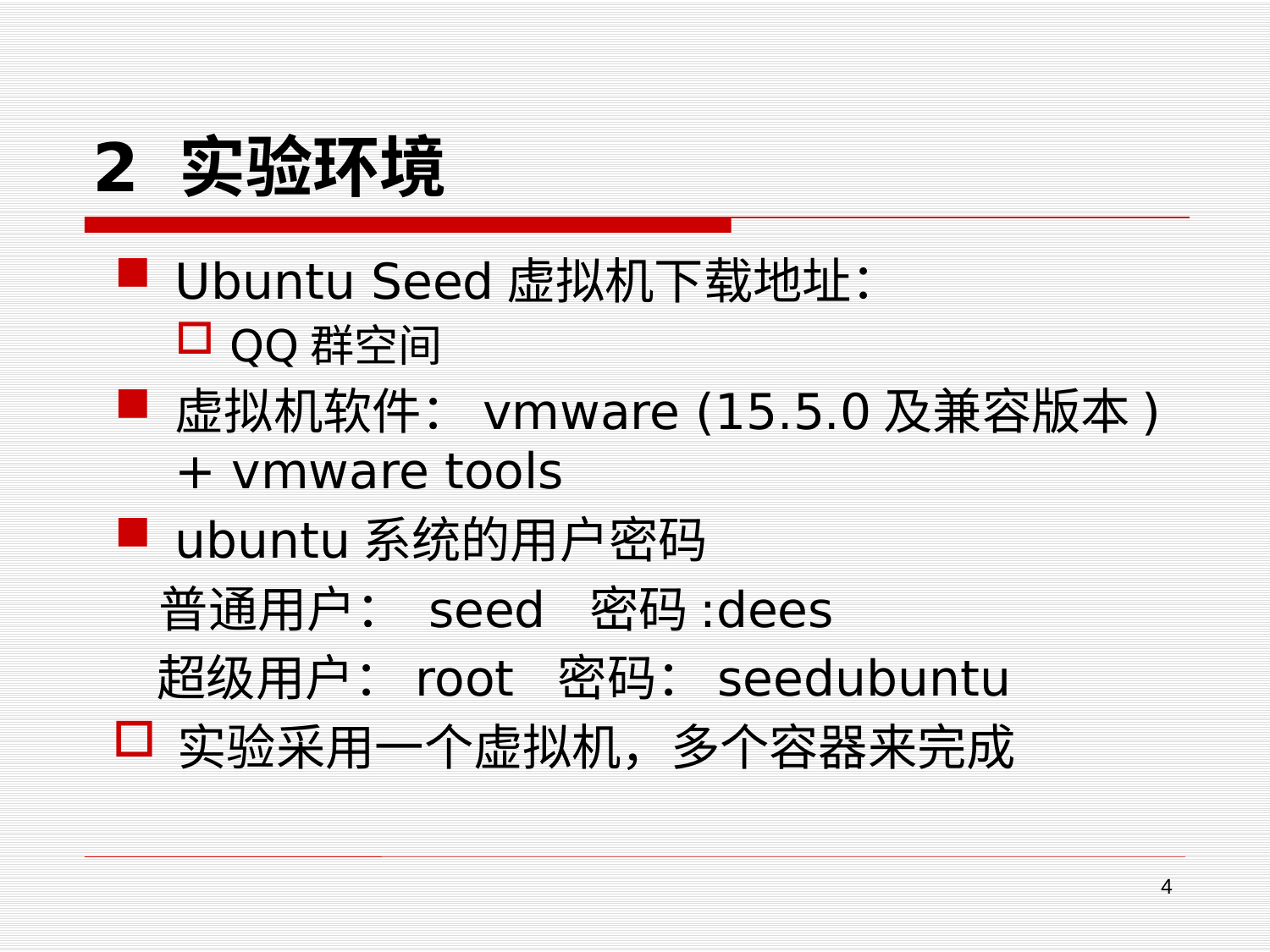

# 2 实验环境
Ubuntu Seed虚拟机下载地址：
QQ群空间
虚拟机软件：vmware (15.5.0及兼容版本) + vmware tools
ubuntu系统的用户密码
   普通用户： seed  密码:dees
   超级用户：root  密码：seedubuntu
实验采用一个虚拟机，多个容器来完成

4